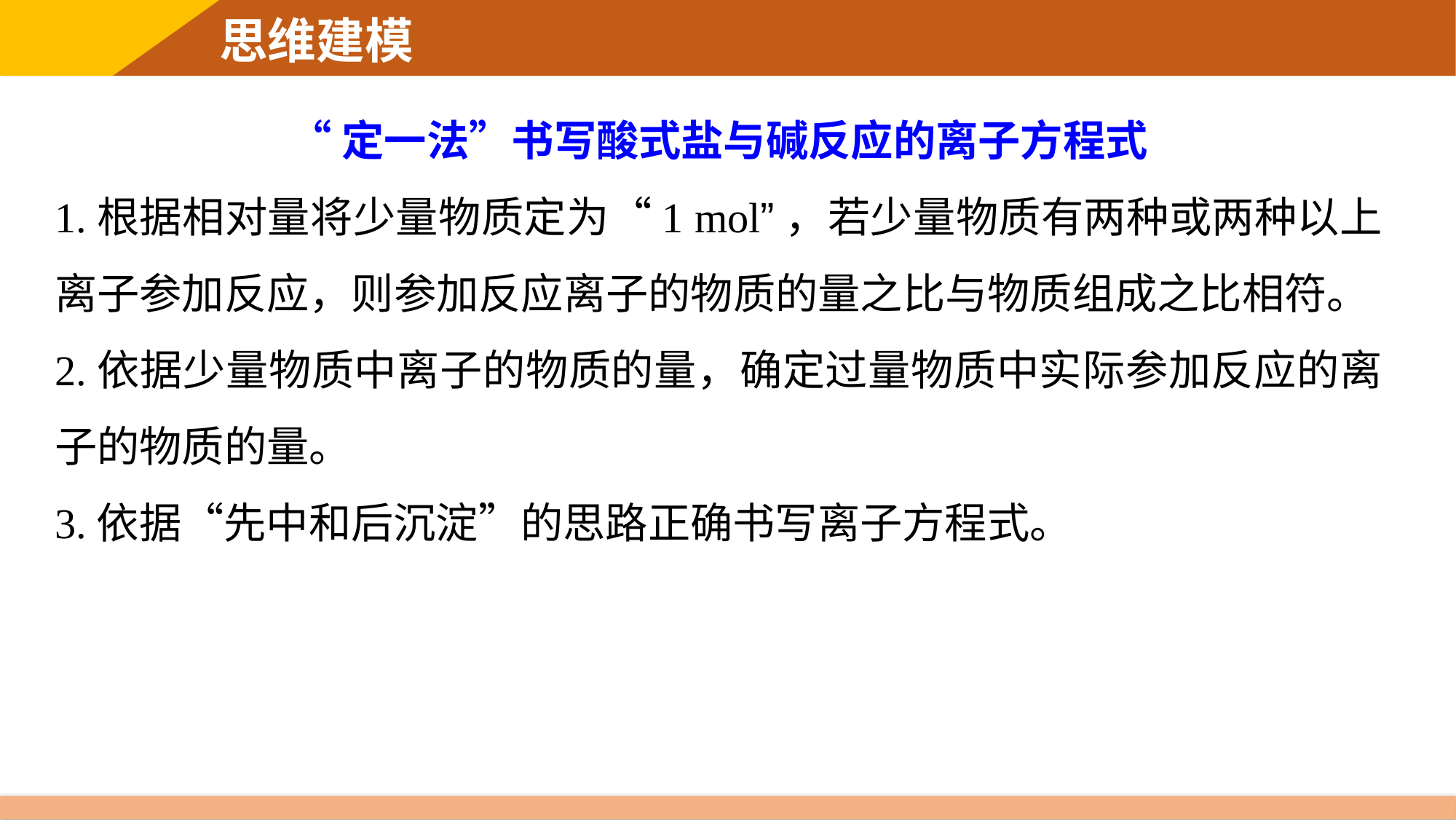

思维建模
“定一法”书写酸式盐与碱反应的离子方程式
1.根据相对量将少量物质定为“1 mol”，若少量物质有两种或两种以上离子参加反应，则参加反应离子的物质的量之比与物质组成之比相符。
2.依据少量物质中离子的物质的量，确定过量物质中实际参加反应的离子的物质的量。
3.依据“先中和后沉淀”的思路正确书写离子方程式。